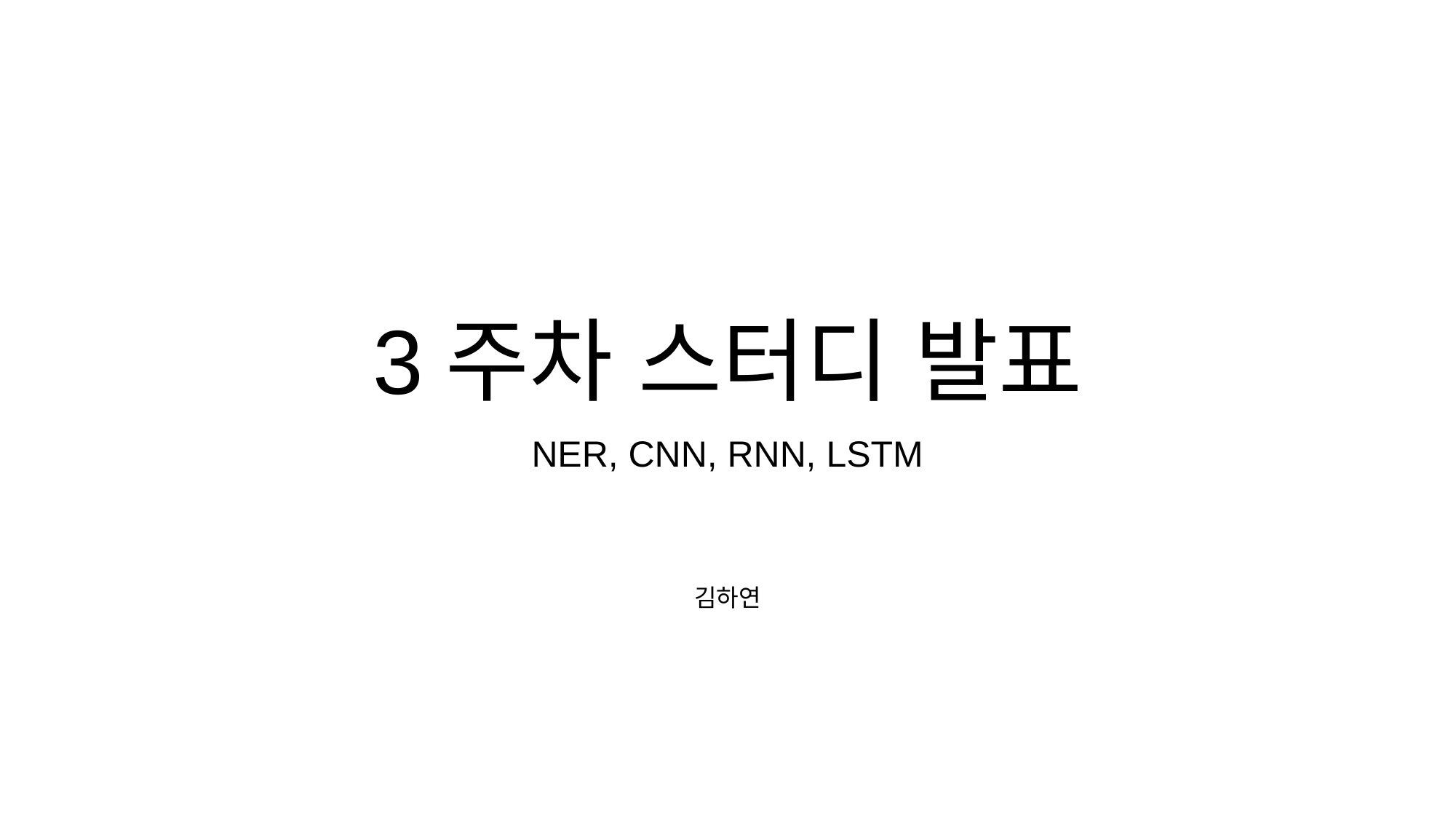

# 3주차 스터디 발표
NER, CNN, RNN, LSTM

김하연